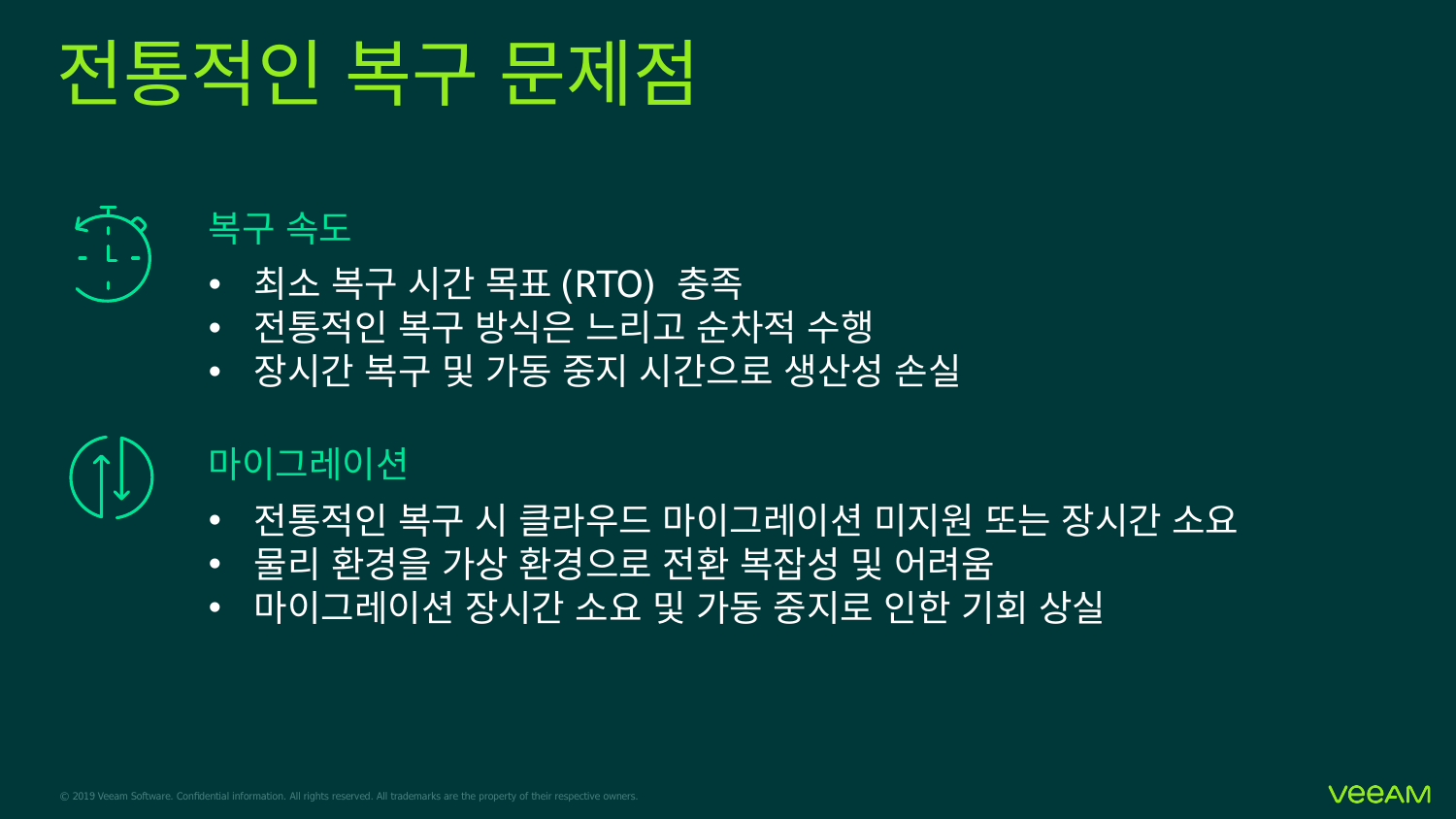

# 전통적인 복구 문제점
복구 속도
최소 복구 시간 목표(RTO) 충족
전통적인 복구 방식은 느리고 순차적 수행
장시간 복구 및 가동 중지 시간으로 생산성 손실

마이그레이션
전통적인 복구 시 클라우드 마이그레이션 미지원 또는 장시간 소요
물리 환경을 가상 환경으로 전환 복잡성 및 어려움
마이그레이션 장시간 소요 및 가동 중지로 인한 기회 상실